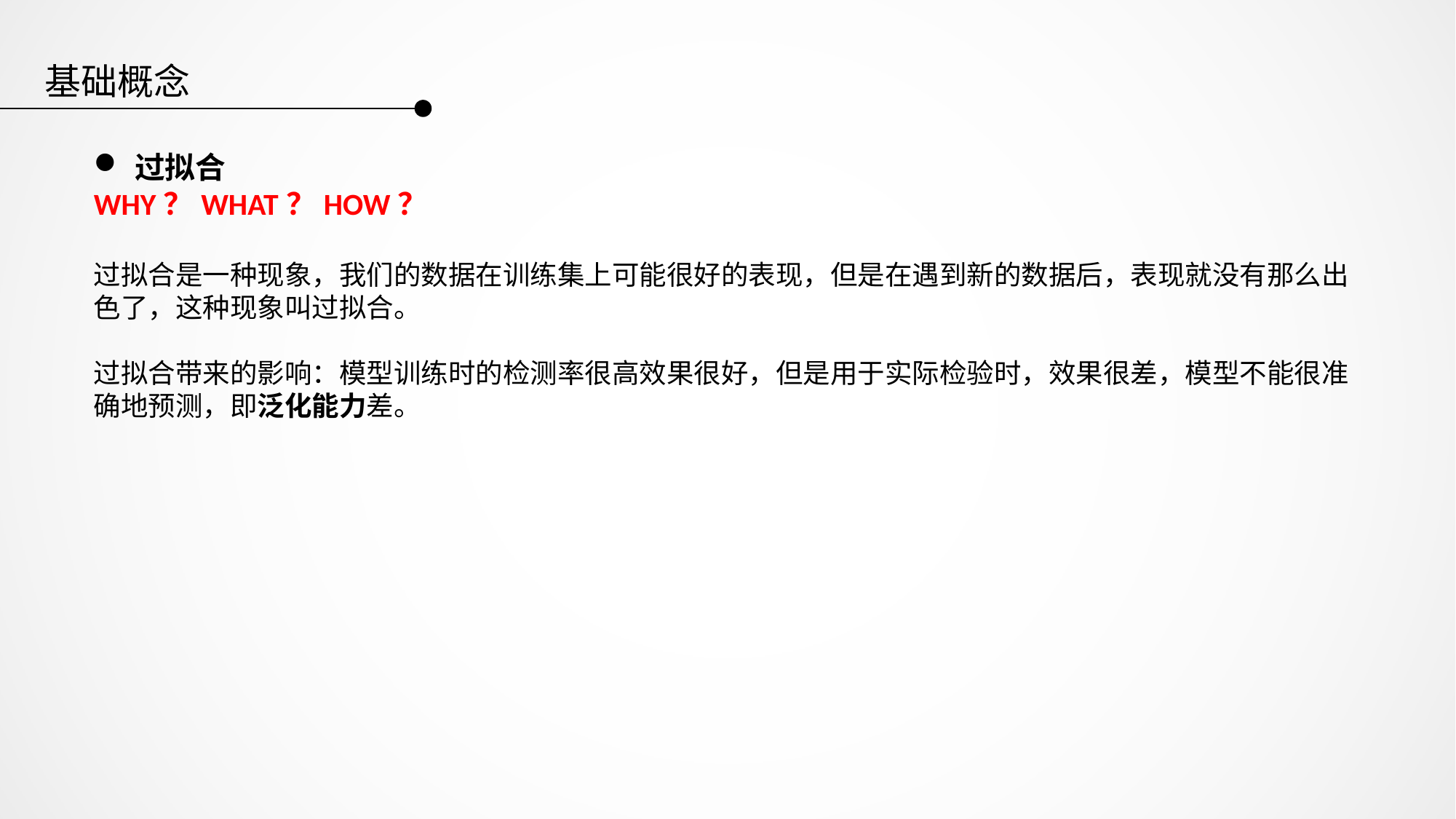

基础概念

过拟合
WHY？WHAT？HOW？

过拟合是一种现象，我们的数据在训练集上可能很好的表现，但是在遇到新的数据后，表现就没有那么出色了，这种现象叫过拟合。

过拟合带来的影响：模型训练时的检测率很高效果很好，但是用于实际检验时，效果很差，模型不能很准确地预测，即泛化能力差。